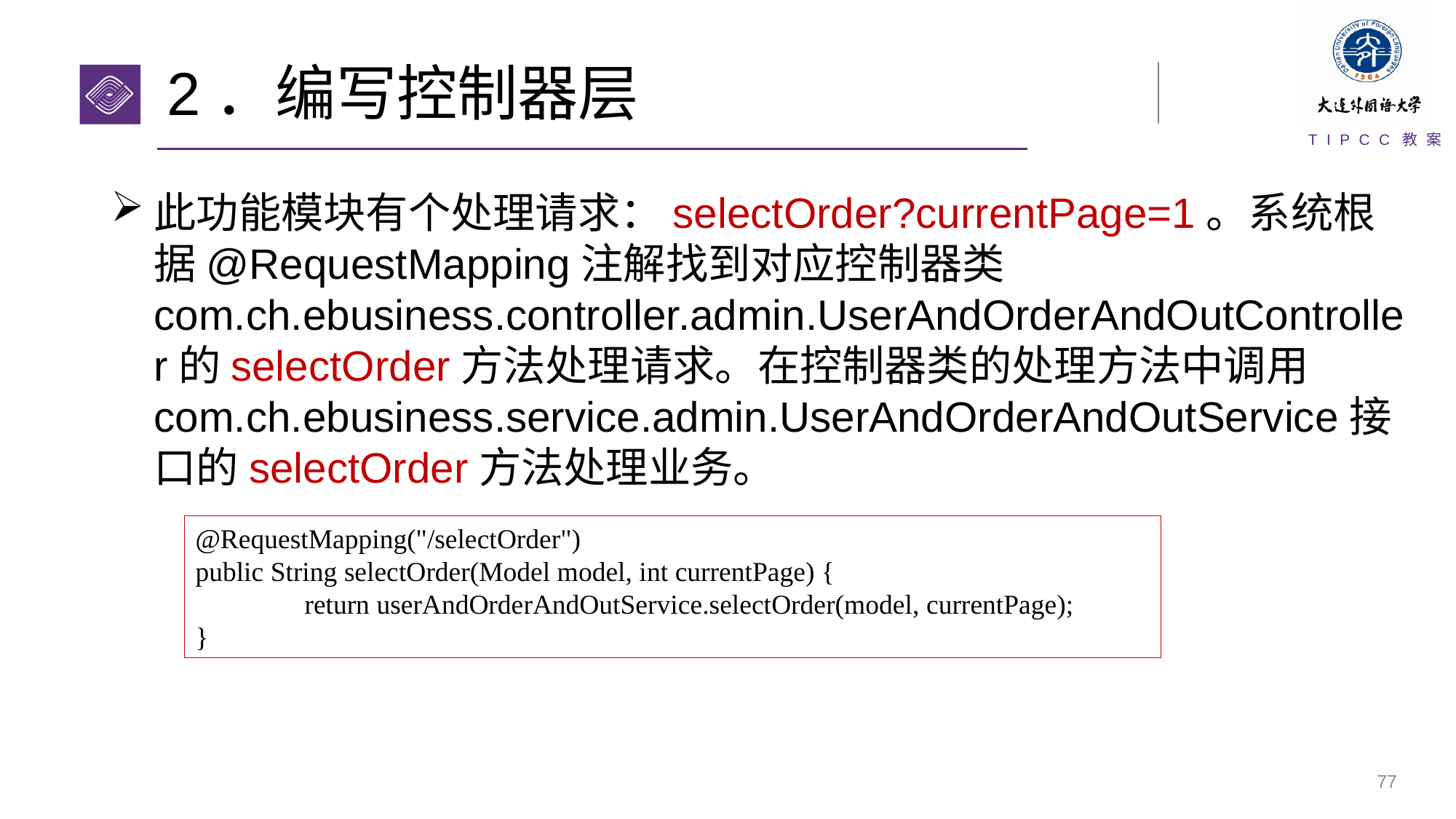

# 2．编写控制器层
此功能模块有个处理请求：selectOrder?currentPage=1。系统根据@RequestMapping注解找到对应控制器类com.ch.ebusiness.controller.admin.UserAndOrderAndOutController的selectOrder方法处理请求。在控制器类的处理方法中调用com.ch.ebusiness.service.admin.UserAndOrderAndOutService接口的selectOrder方法处理业务。
@RequestMapping("/selectOrder")
public String selectOrder(Model model, int currentPage) {
	return userAndOrderAndOutService.selectOrder(model, currentPage);
}
77